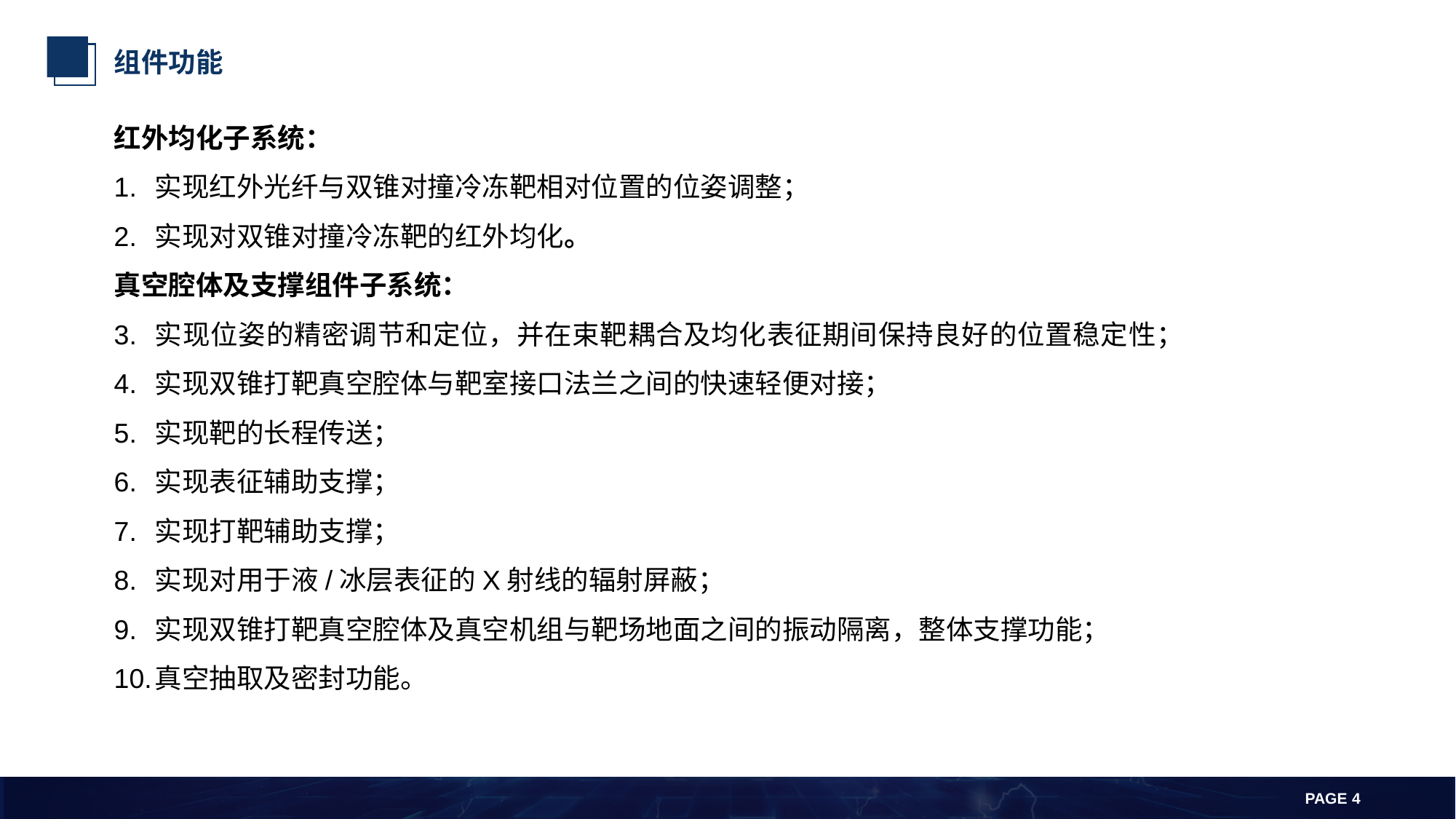

组件功能
红外均化子系统：
实现红外光纤与双锥对撞冷冻靶相对位置的位姿调整；
实现对双锥对撞冷冻靶的红外均化。
真空腔体及支撑组件子系统：
实现位姿的精密调节和定位，并在束靶耦合及均化表征期间保持良好的位置稳定性；
实现双锥打靶真空腔体与靶室接口法兰之间的快速轻便对接；
实现靶的长程传送；
实现表征辅助支撑；
实现打靶辅助支撑；
实现对用于液/冰层表征的X射线的辐射屏蔽；
实现双锥打靶真空腔体及真空机组与靶场地面之间的振动隔离，整体支撑功能；
真空抽取及密封功能。